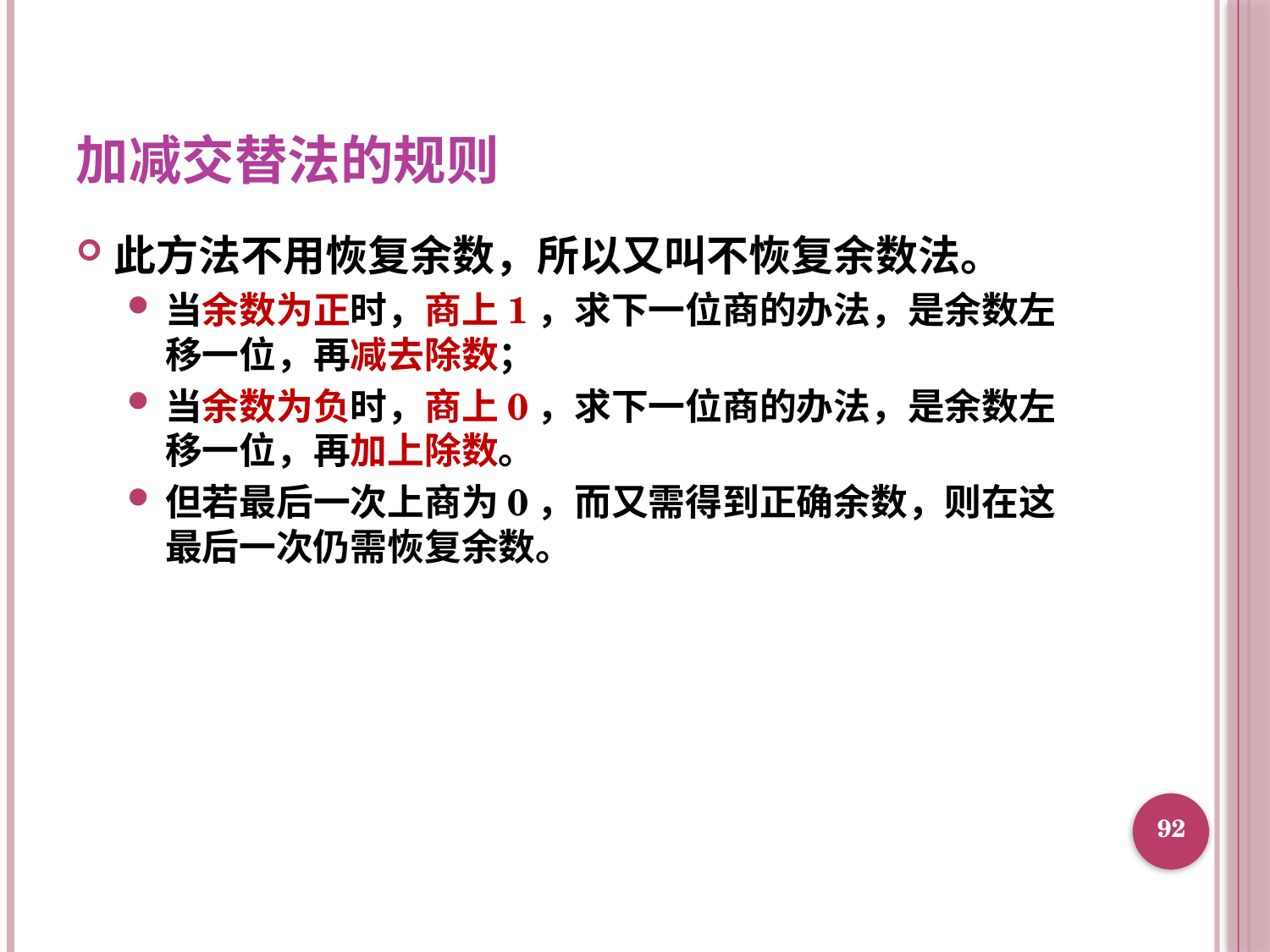

# 加减交替法的规则
此方法不用恢复余数，所以又叫不恢复余数法。
当余数为正时，商上1，求下一位商的办法，是余数左移一位，再减去除数；
当余数为负时，商上0，求下一位商的办法，是余数左移一位，再加上除数。
但若最后一次上商为0，而又需得到正确余数，则在这最后一次仍需恢复余数。
92